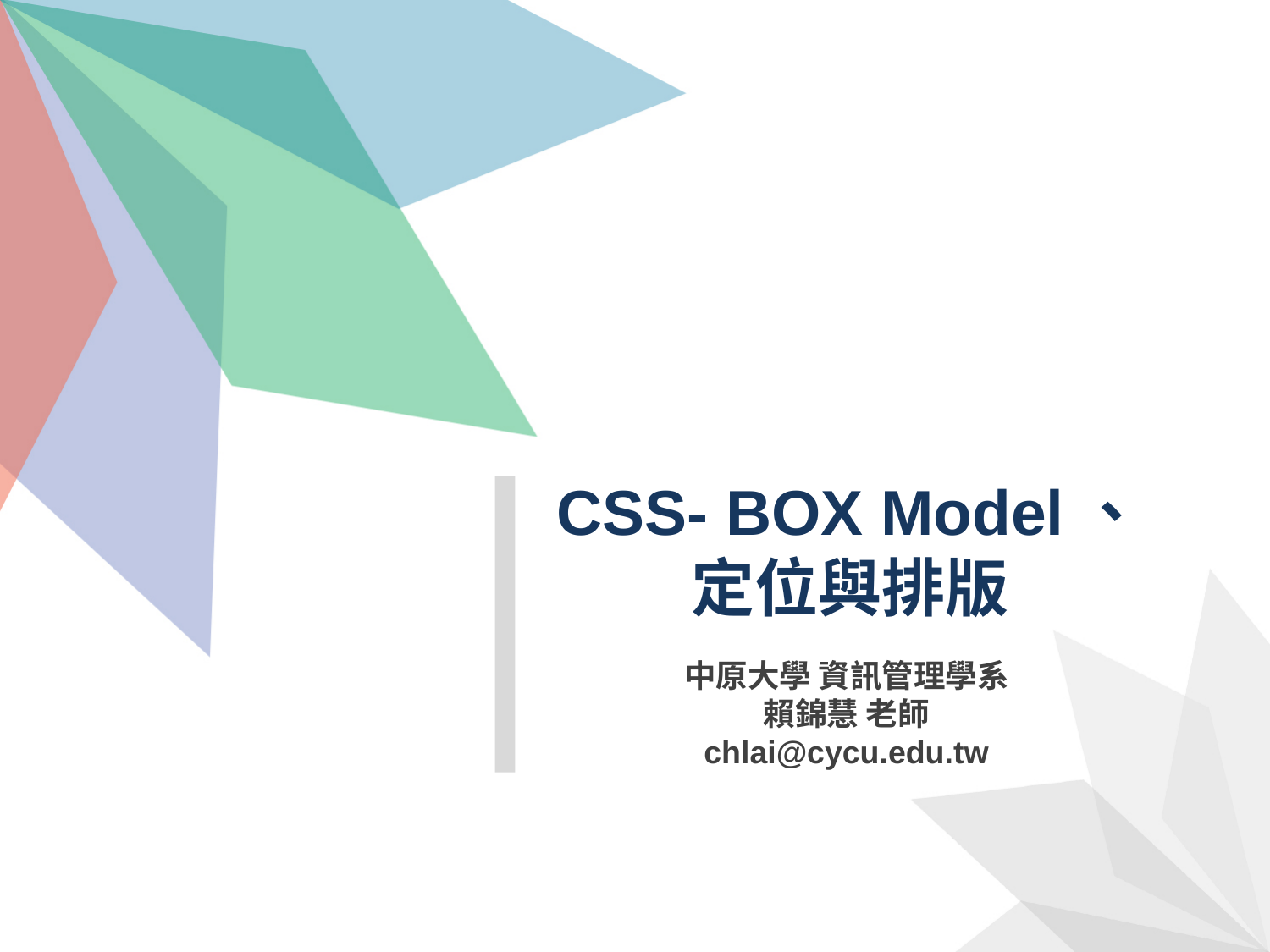

# CSS- BOX Model、定位與排版
中原大學 資訊管理學系
賴錦慧 老師
chlai@cycu.edu.tw